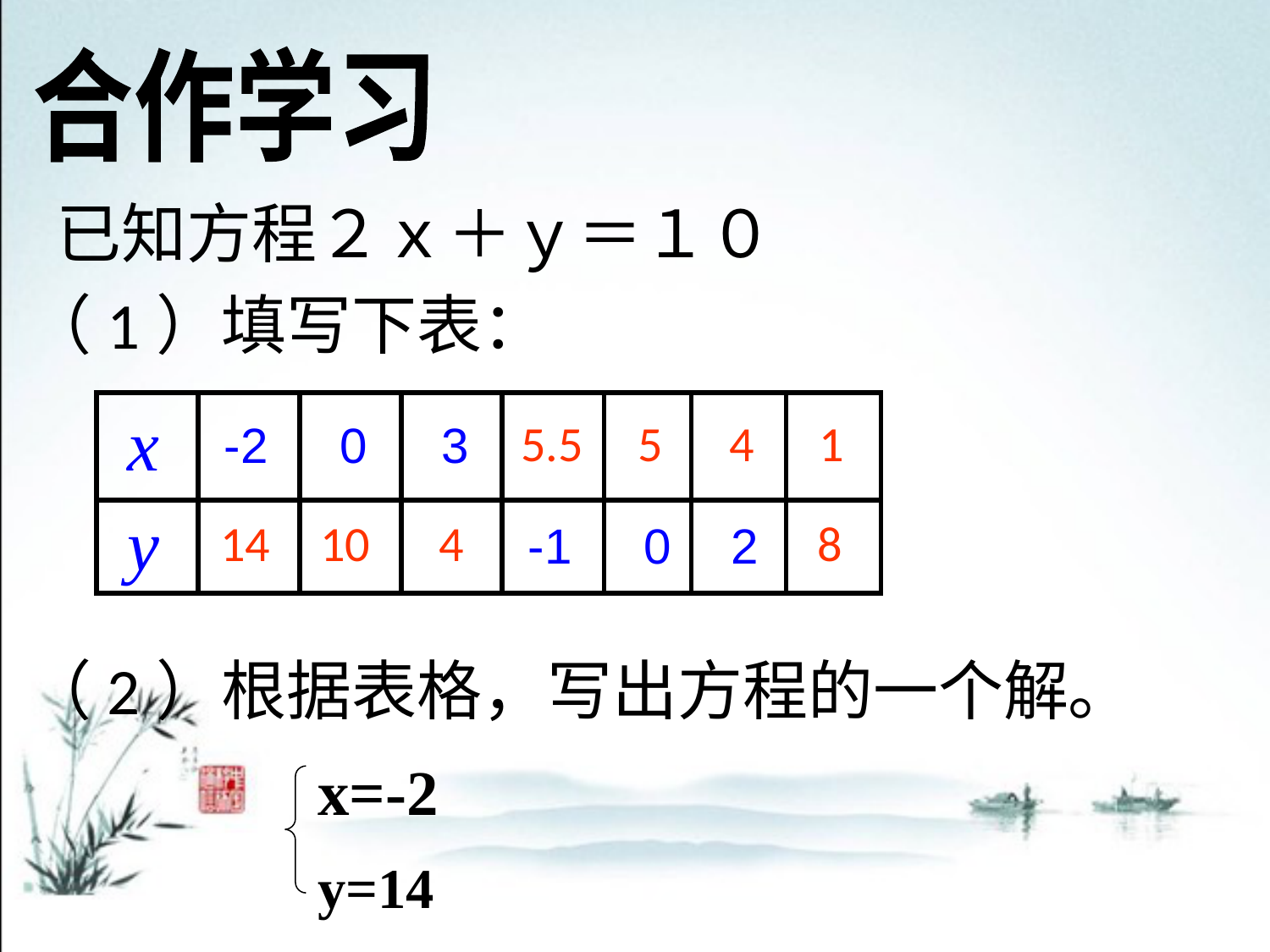

合作学习
 已知方程２ｘ＋ｙ＝１０
（1）填写下表：

（2）根据表格，写出方程的一个解。
| x | -2 | 0 | 3 |  |  |  |  |
| --- | --- | --- | --- | --- | --- | --- | --- |
| y |  |  |  | -1 | 0 | 2 |  |
5.5
5
4
1
14
10
4
8
x=-2

y=14